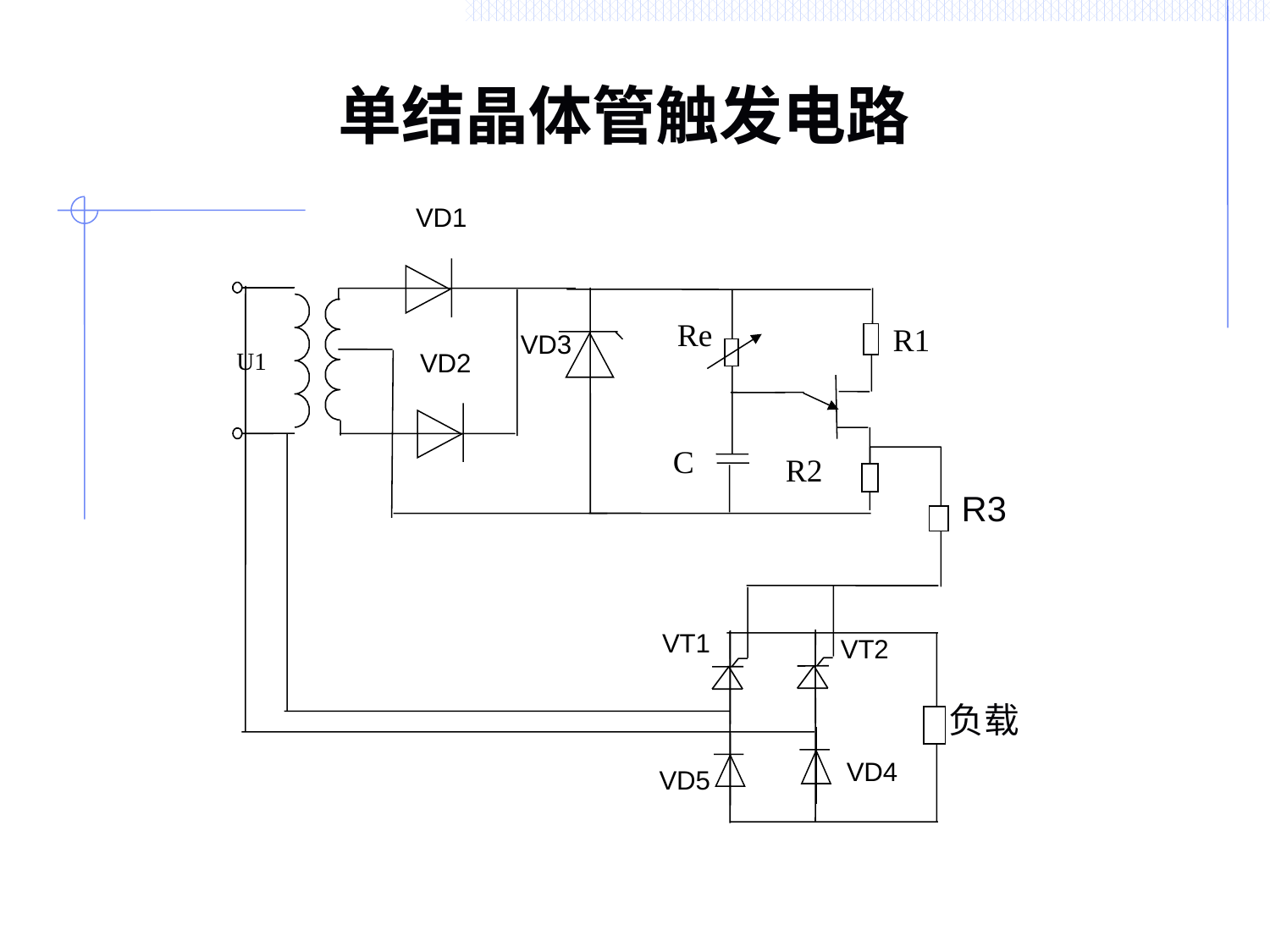

# 单结晶体管触发电路
VD1

VD2

U1

VD3

Re

C

R1

VT1

VT2
VD4
VD5

R3
负载
R2